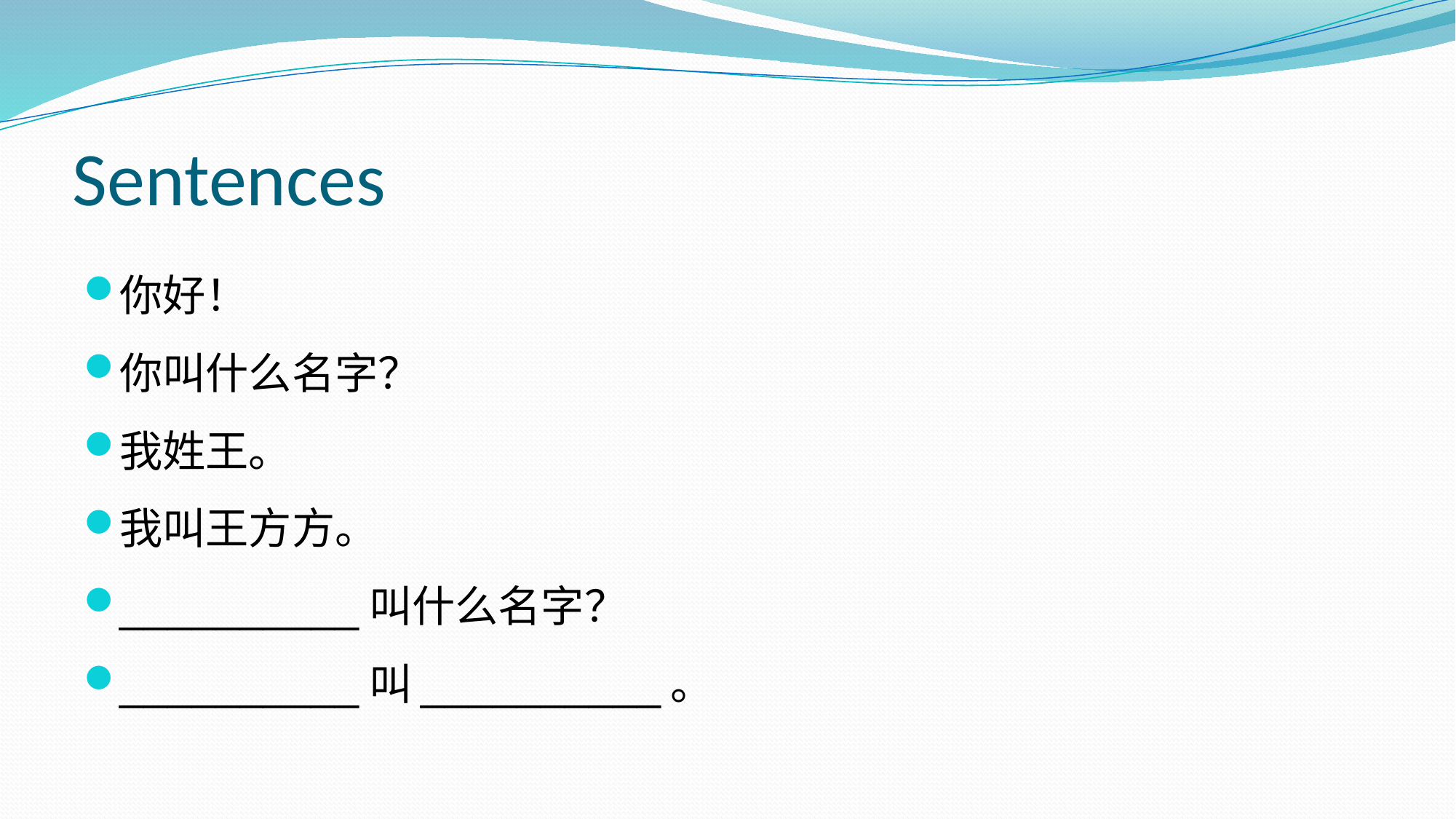

# Sentences

你好！
你叫什么名字？
我姓王。
我叫王方方。
__________叫什么名字？
__________叫__________。